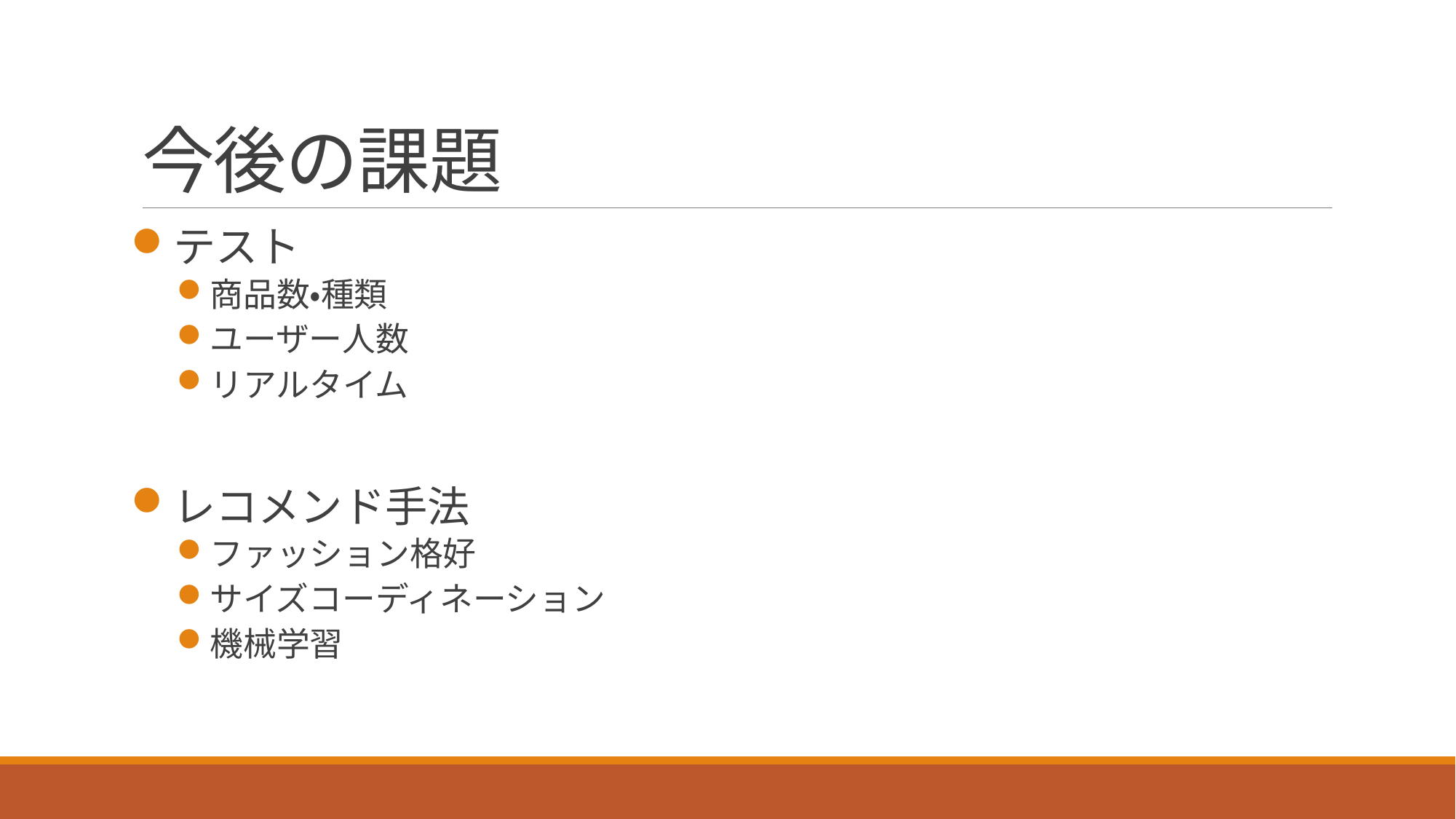

# 今後の課題
テスト
商品数・種類
ユーザー人数
リアルタイム

レコメンド手法
ファッション格好
サイズコーディネーション
機械学習